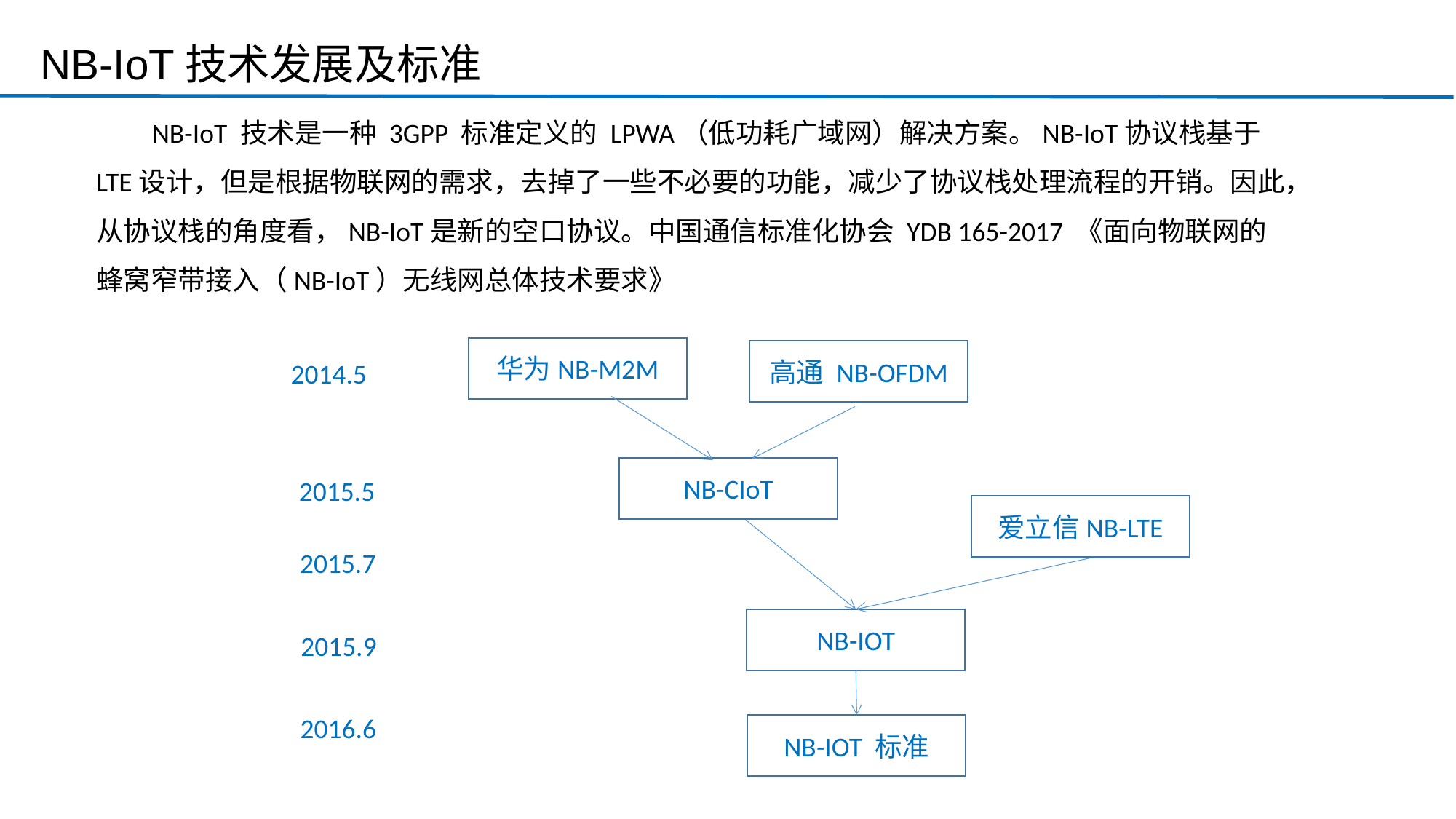

NB-IoT技术发展及标准
         NB-IoT 技术是一种 3GPP 标准定义的 LPWA（低功耗广域网）解决方案。NB-IoT协议栈基于LTE设计，但是根据物联网的需求，去掉了一些不必要的功能，减少了协议栈处理流程的开销。因此，从协议栈的角度看，NB-IoT是新的空口协议。中国通信标准化协会 YDB 165-2017 《面向物联网的蜂窝窄带接入（NB-IoT）无线网总体技术要求》
华为NB-M2M
高通 NB-OFDM
2014.5
NB-CIoT
2015.5
爱立信NB-LTE
2015.7
NB-IOT
2015.9
2016.6
NB-IOT 标准